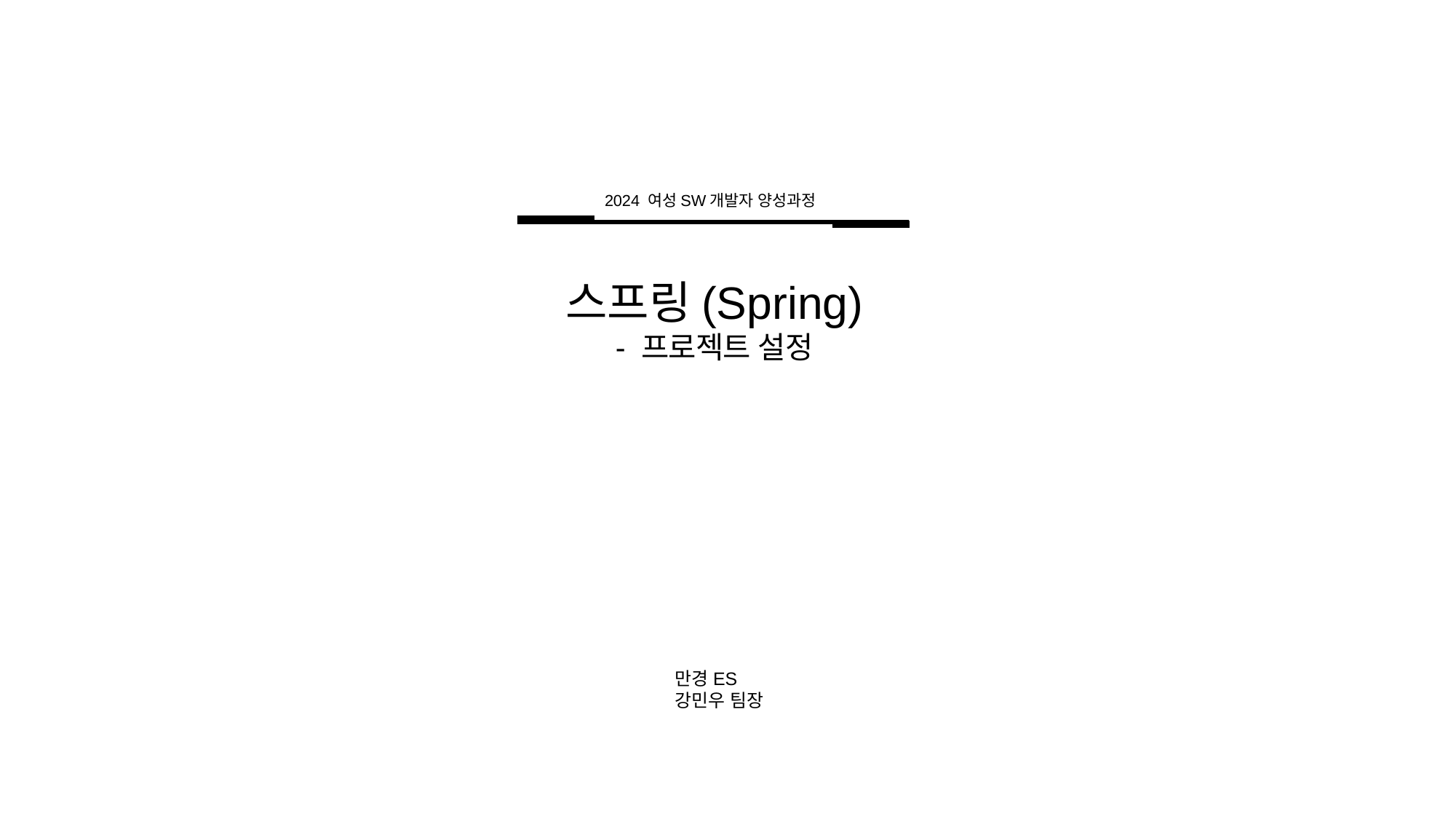

2024 여성SW개발자 양성과정

스프링(Spring)
- 프로젝트 설정
만경ES
강민우 팀장